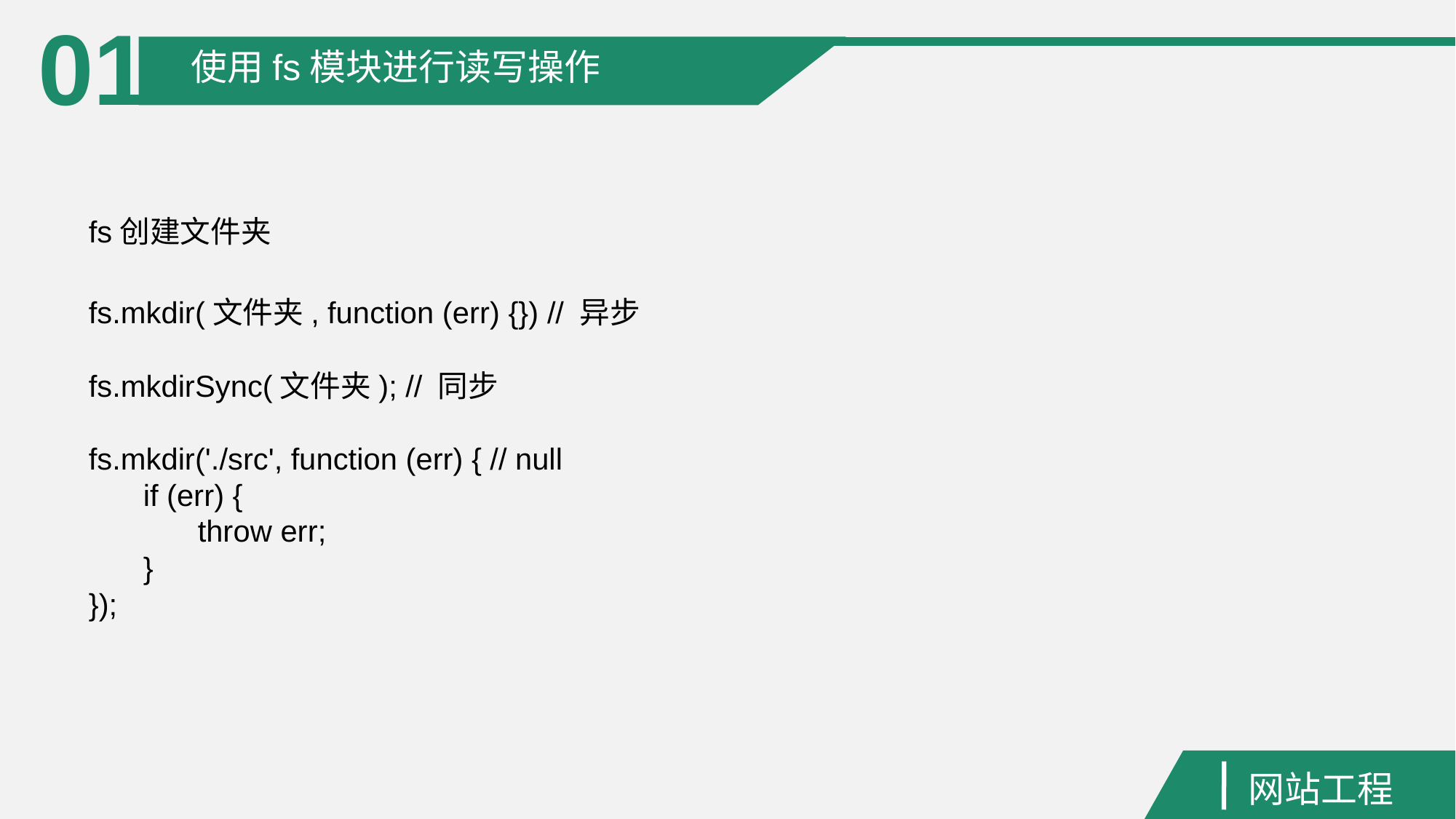

01
使用fs模块进行读写操作

fs创建文件夹
fs.mkdir(文件夹, function (err) {}) // 异步

fs.mkdirSync(文件夹); // 同步

fs.mkdir('./src', function (err) { // null
if (err) {
throw err;
}
});